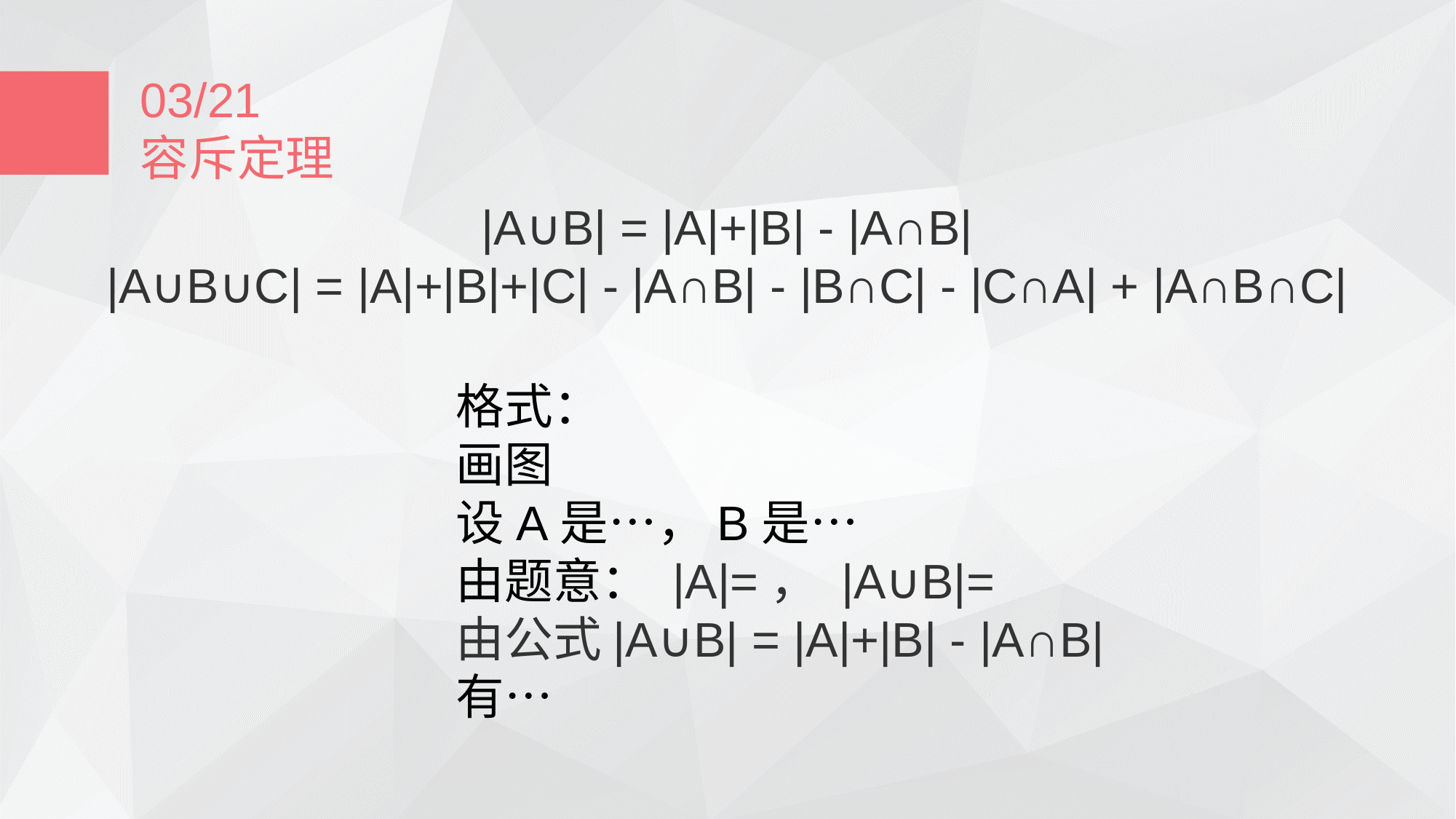

03/21
容斥定理

|A∪B| = |A|+|B| - |A∩B|
|A∪B∪C| = |A|+|B|+|C| - |A∩B| - |B∩C| - |C∩A| + |A∩B∩C|
格式：
画图
设A是…，B是…
由题意： |A|=， |A∪B|=
由公式|A∪B| = |A|+|B| - |A∩B|
有…